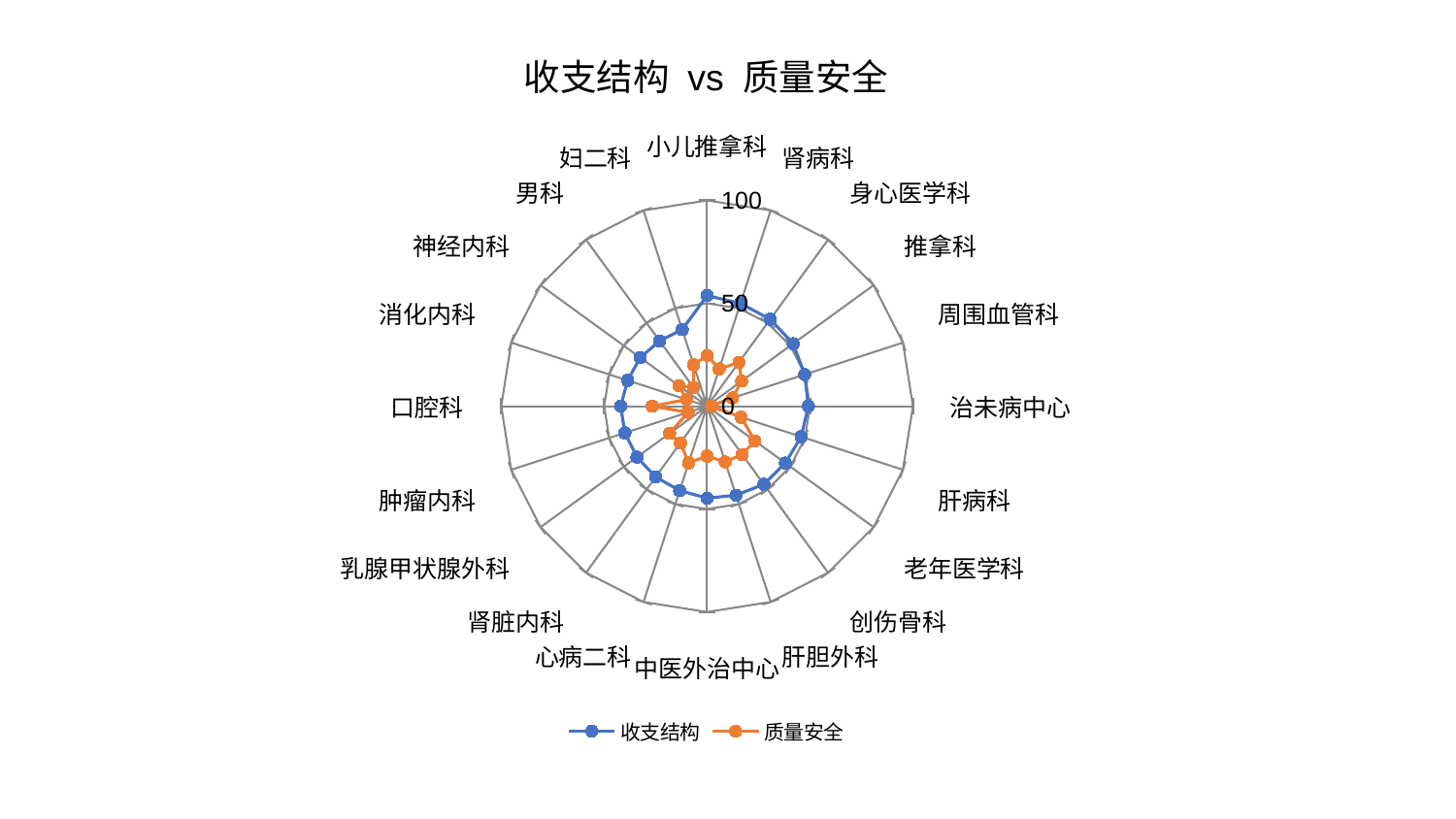

### Chart: 收支结构 vs 质量安全

| Category | 收支结构 | 质量安全 |
|---|---|---|
| 小儿推拿科 | 53.75782777954685 | 24.69501438100378 |
| 肾病科 | 52.53277941548031 | 19.018013198054696 |
| 身心医学科 | 52.20188234349794 | 26.334518905461703 |
| 推拿科 | 51.69332958361699 | 20.73650885905284 |
| 周围血管科 | 49.8436470065473 | 12.989594029362035 |
| 治未病中心 | 49.20718235873465 | 2.2174195816289446 |
| 肝病科 | 48.05111930988665 | 17.374369283926463 |
| 老年医学科 | 47.028368422310585 | 28.722291221541656 |
| 创伤骨科 | 46.915693279985796 | 29.001471547804947 |
| 肝胆外科 | 45.5173097292803 | 28.466383632855376 |
| 中医外治中心 | 44.70570360209364 | 24.271182556136772 |
| 心病二科 | 43.14418569564589 | 28.976290405423278 |
| 肾脏内科 | 42.52820695464319 | 22.07684231385391 |
| 乳腺甲状腺外科 | 42.14428954757502 | 22.488867659930037 |
| 肿瘤内科 | 41.98030429329392 | 9.752115053746572 |
| 口腔科 | 41.97897768764514 | 26.66205162134043 |
| 消化内科 | 40.59479625916648 | 10.456976796838266 |
| 神经内科 | 40.12863338587701 | 16.91703902783832 |
| 男科 | 39.20425373210184 | 11.274406424165841 |
| 妇二科 | 39.15038774559415 | 21.157313979906853 |
67